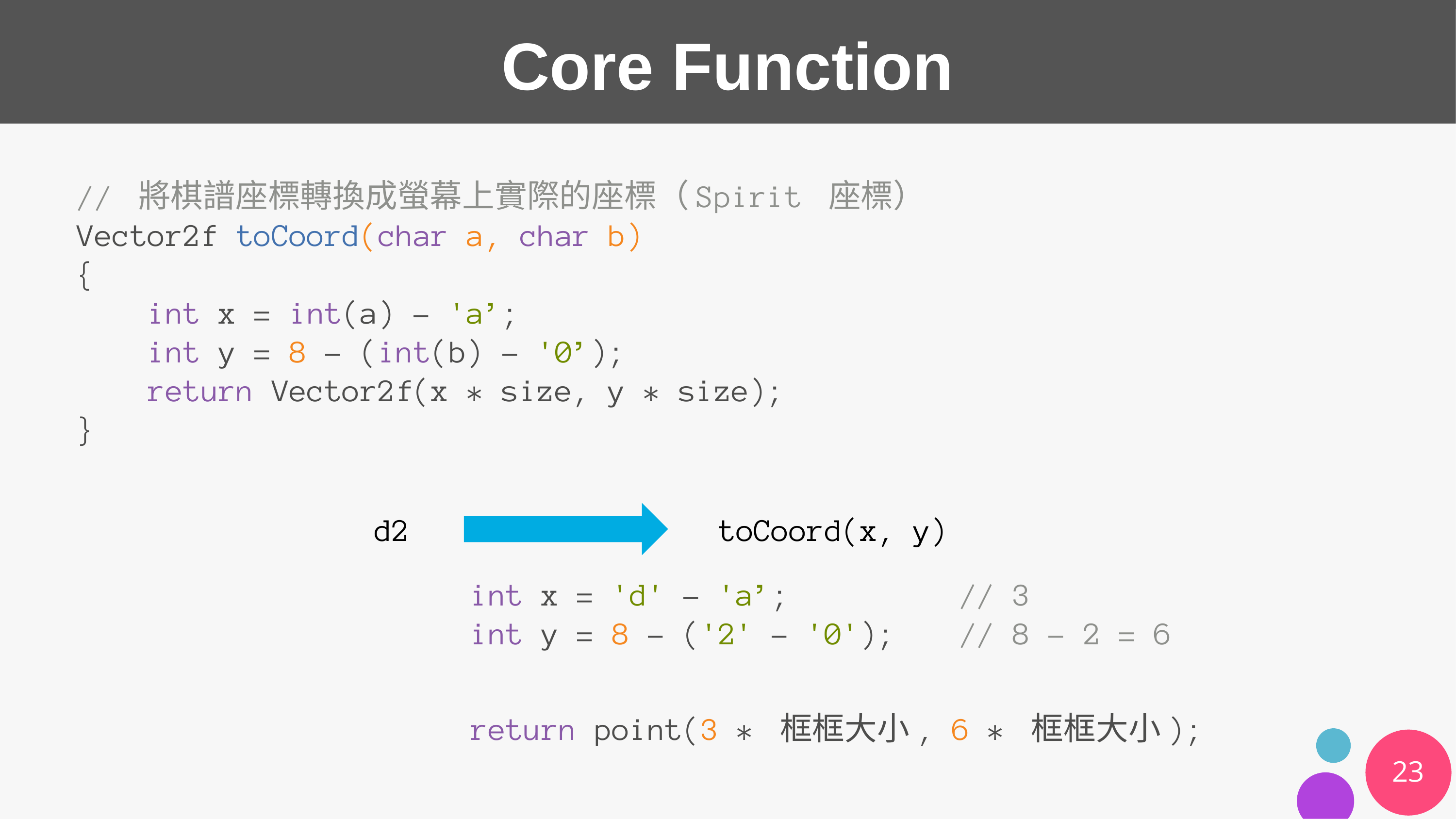

# Core Function
// 將棋譜座標轉換成螢幕上實際的座標（Spirit 座標） Vector2f toCoord(char a, char b)
{
    int x = int(a) - 'a’;
    int y = 8 - (int(b) - '0’);
    return Vector2f(x * size, y * size);
}

d2
toCoord(x, y)
int x = 'd' - 'a’;
int y = 8 - ('2' - '0');
// 3
// 8 - 2 = 6
return point(3 * 框框大小, 6 * 框框大小);
23